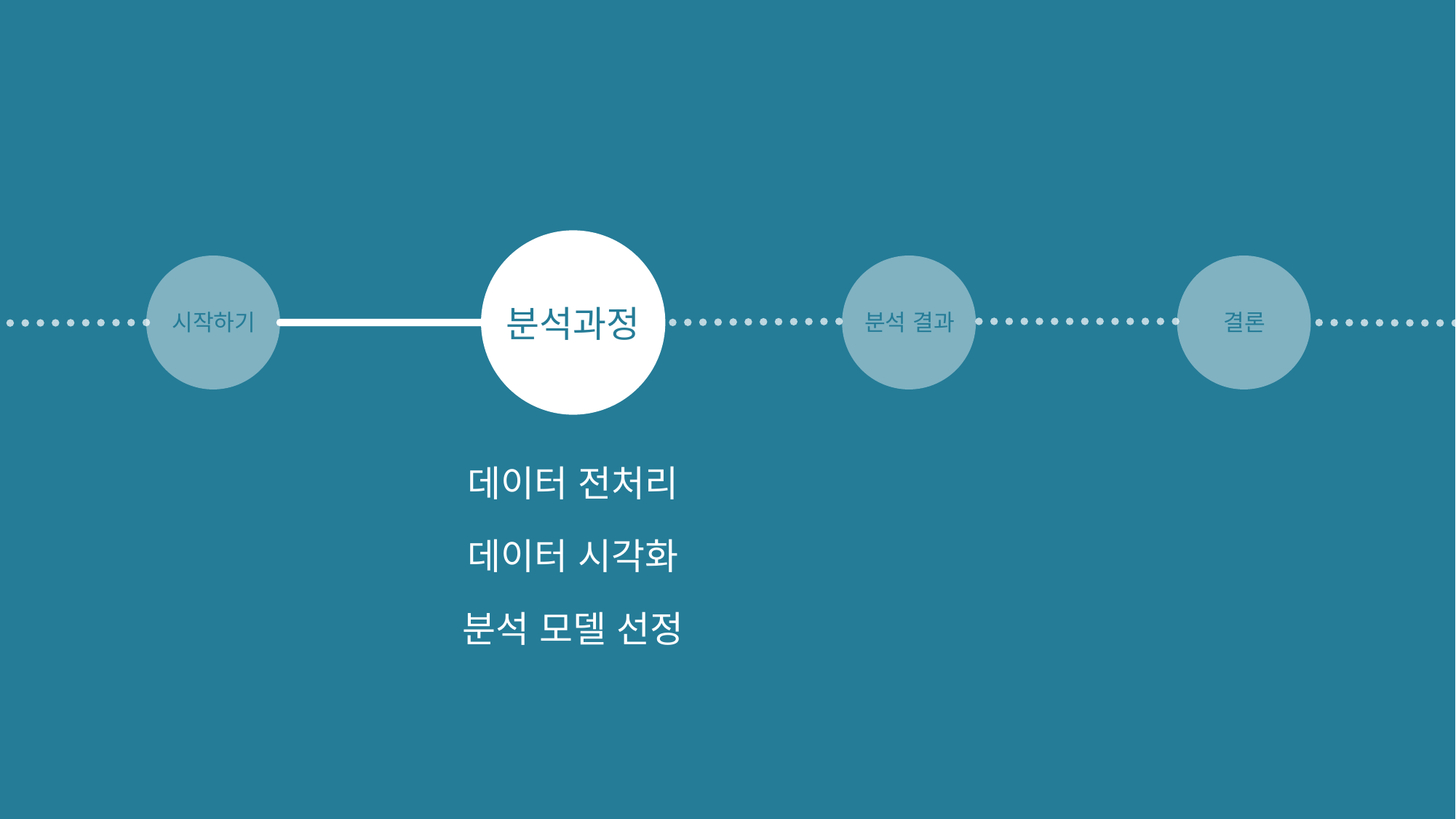

시작하기
분석과정
시작하기
분석 결과
결론
데이터 전처리
데이터 시각화
분석 모델 선정